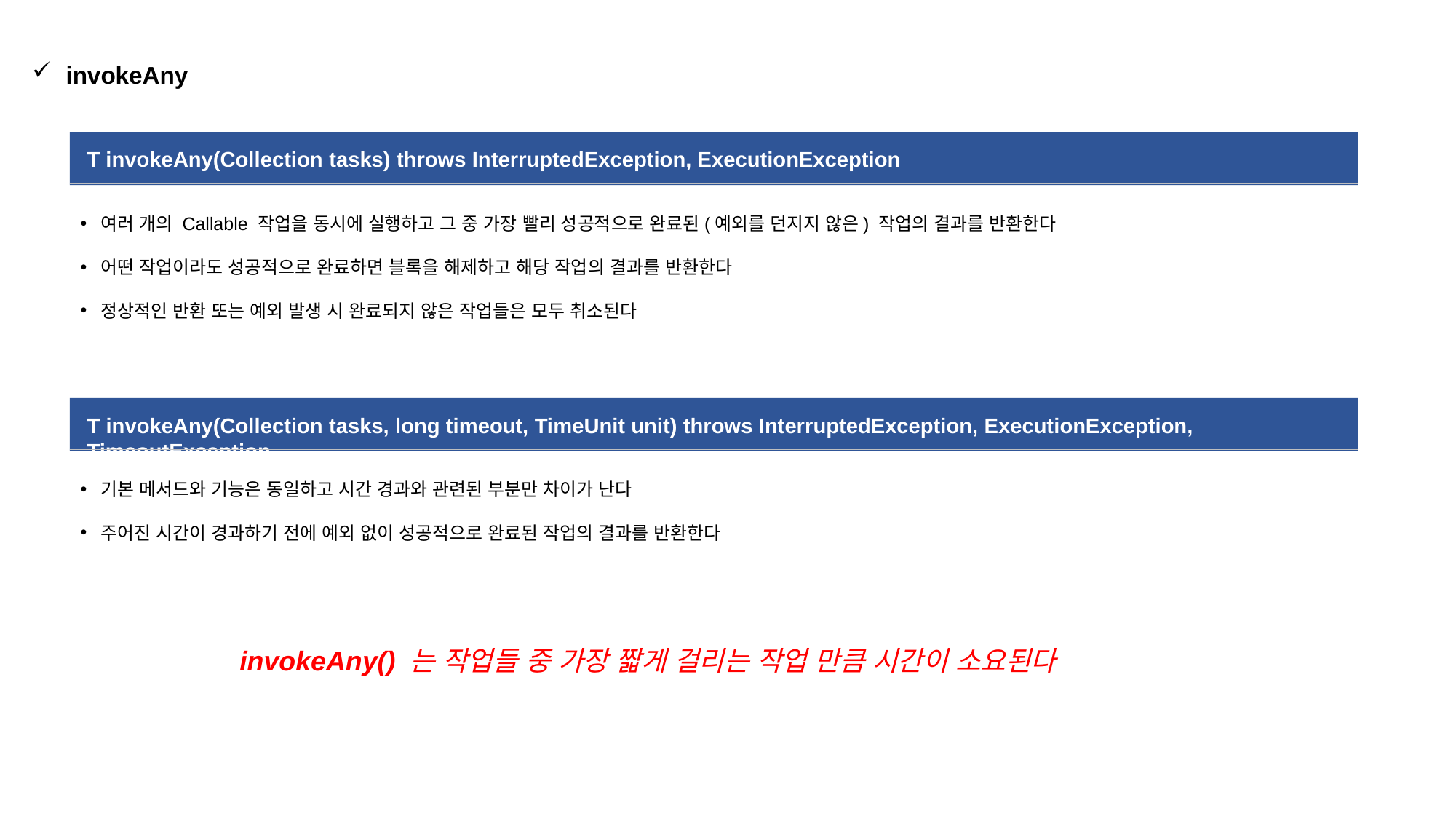

invokeAny

T invokeAny(Collection tasks) throws InterruptedException, ExecutionException
여러 개의 Callable 작업을 동시에 실행하고 그 중 가장 빨리 성공적으로 완료된(예외를 던지지 않은) 작업의 결과를 반환한다
어떤 작업이라도 성공적으로 완료하면 블록을 해제하고 해당 작업의 결과를 반환한다
정상적인 반환 또는 예외 발생 시 완료되지 않은 작업들은 모두 취소된다

T invokeAny(Collection tasks, long timeout, TimeUnit unit) throws InterruptedException, ExecutionException, TimeoutException
기본 메서드와 기능은 동일하고 시간 경과와 관련된 부분만 차이가 난다
주어진 시간이 경과하기 전에 예외 없이 성공적으로 완료된 작업의 결과를 반환한다
invokeAny() 는 작업들 중 가장 짧게 걸리는 작업 만큼 시간이 소요된다